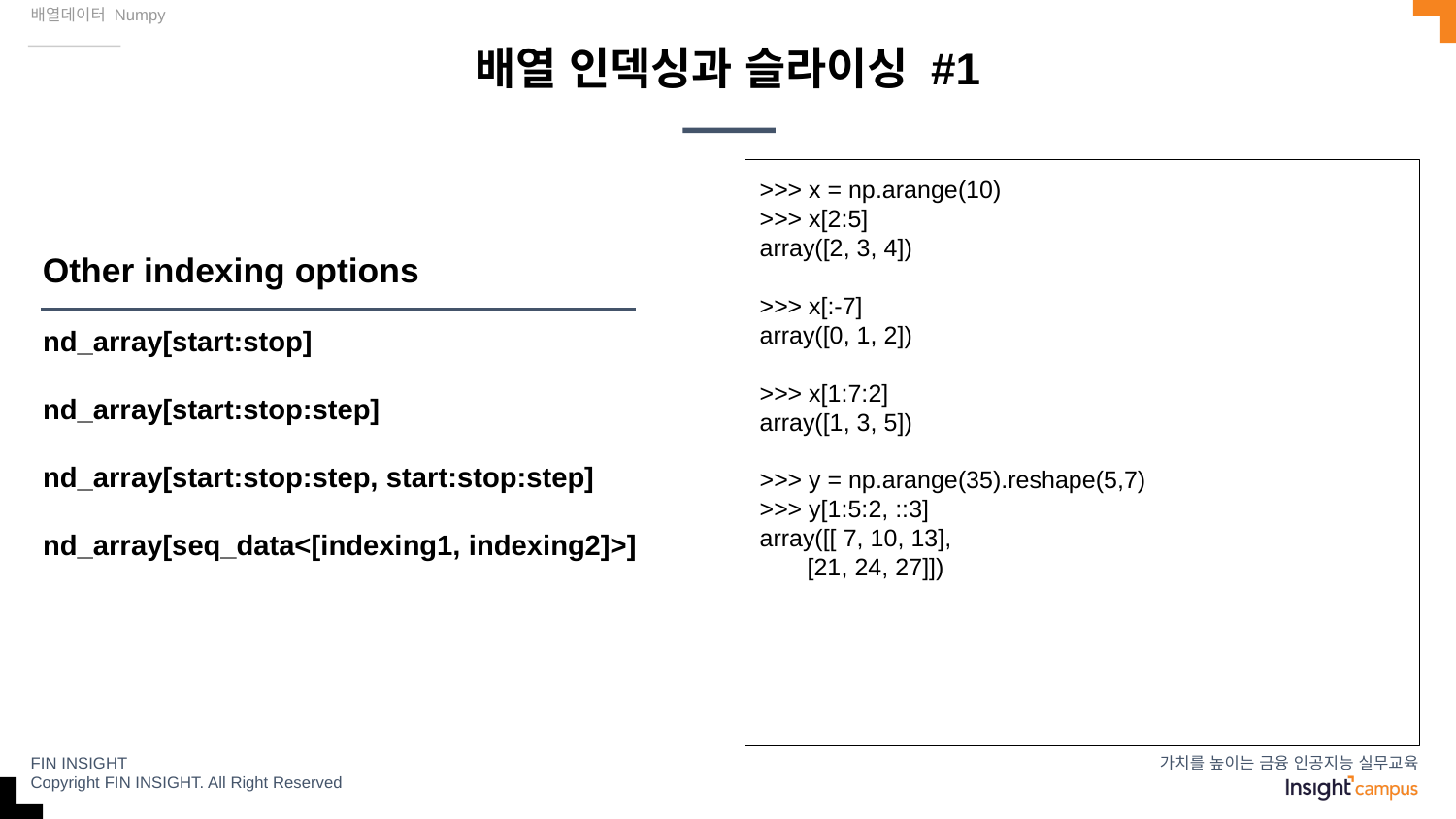

배열데이터 Numpy

# 배열 인덱싱과 슬라이싱 #1
>>> x = np.arange(10)
>>> x[2:5]
array([2, 3, 4])

>>> x[:-7]
array([0, 1, 2])

>>> x[1:7:2]
array([1, 3, 5])

>>> y = np.arange(35).reshape(5,7)
>>> y[1:5:2, ::3]
array([[ 7, 10, 13],
       [21, 24, 27]])

Other indexing options
nd_array[start:stop]

nd_array[start:stop:step]

nd_array[start:stop:step, start:stop:step]

nd_array[seq_data<[indexing1, indexing2]>]